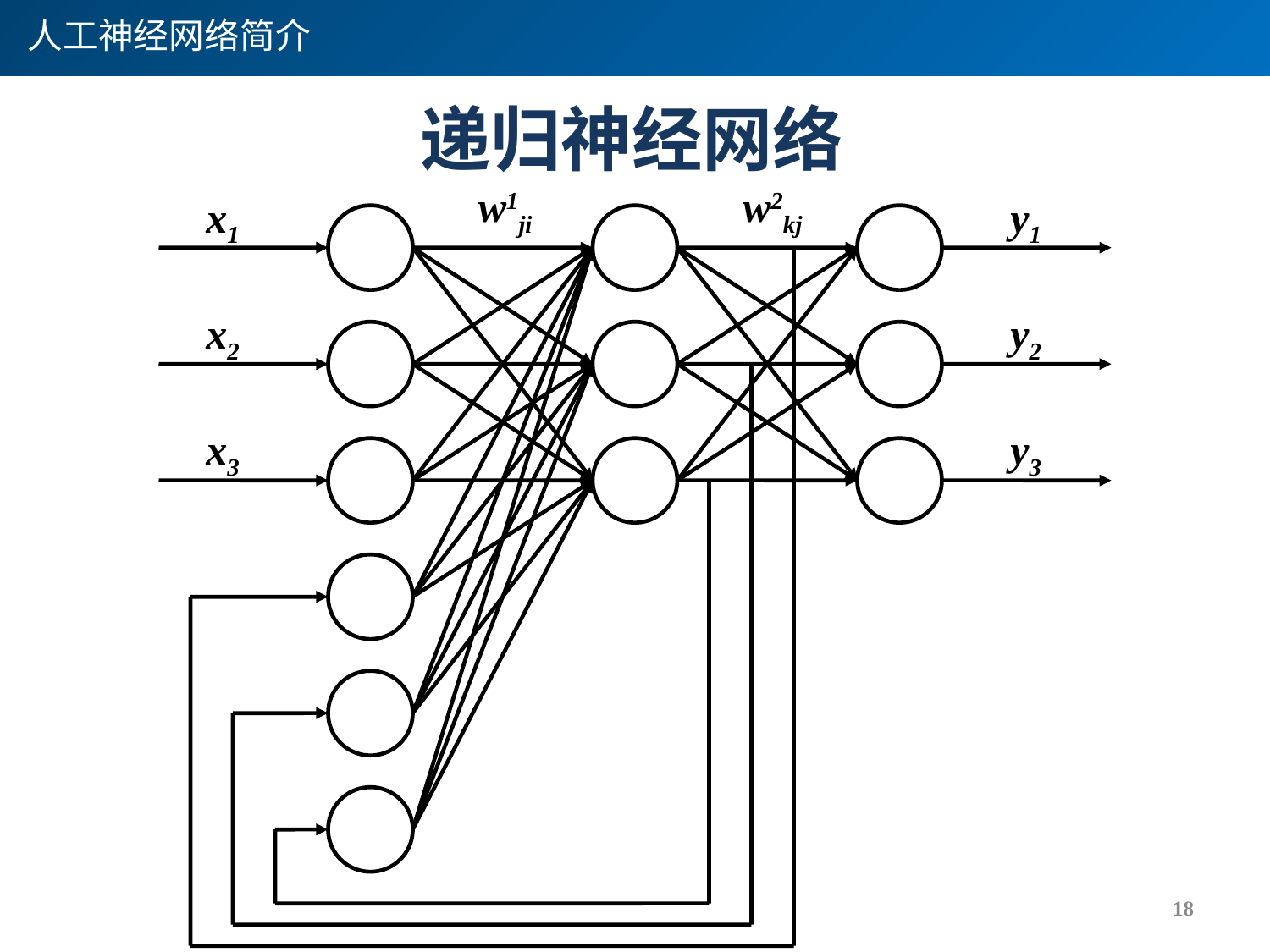

人工神经网络简介

# 递归神经网络
w1ji
w2kj
x1
y1

x2
y2

x3
y3

18